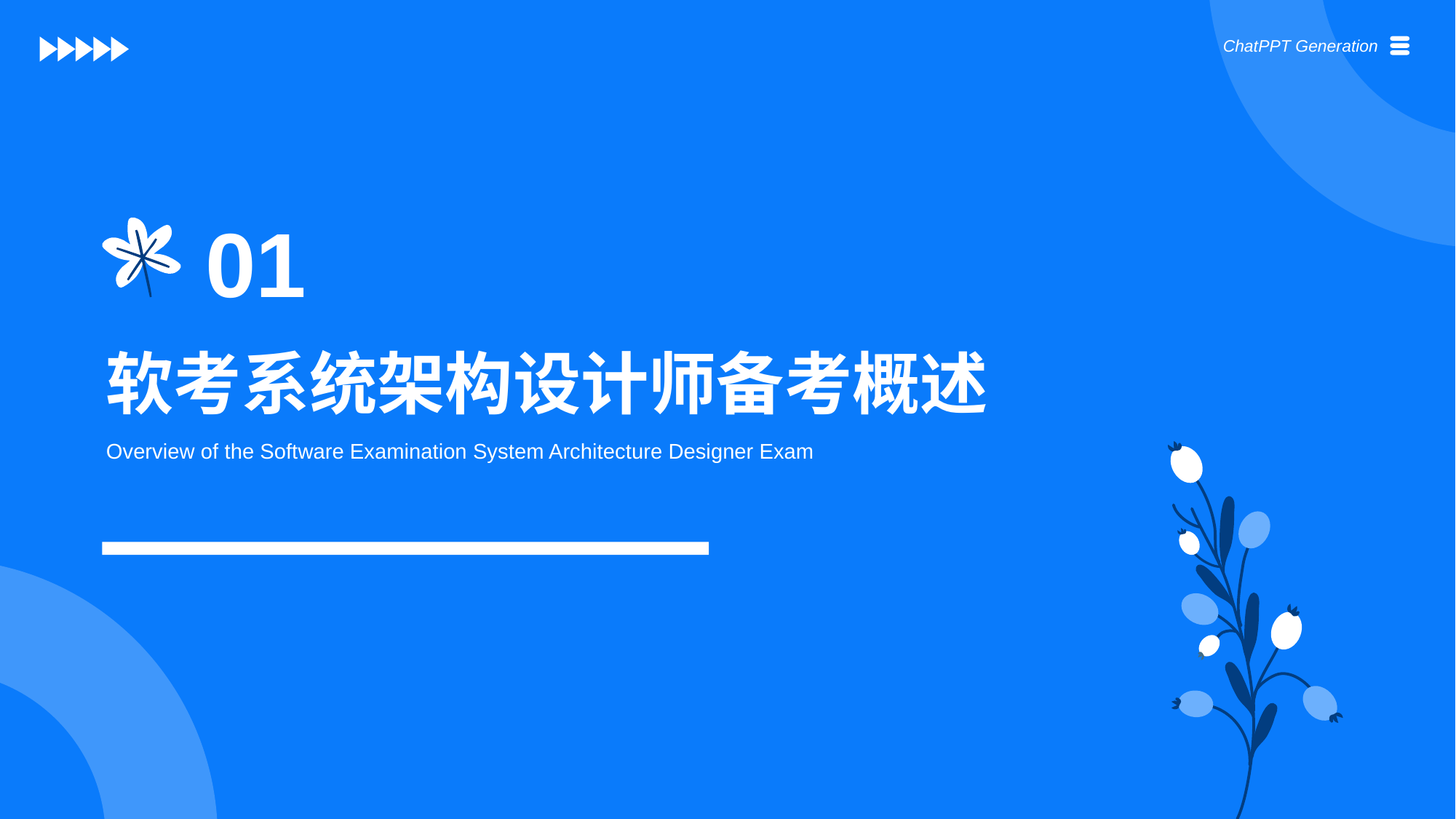

ChatPPT Generation

01

软考系统架构设计师备考概述
Overview of the Software Examination System Architecture Designer Exam